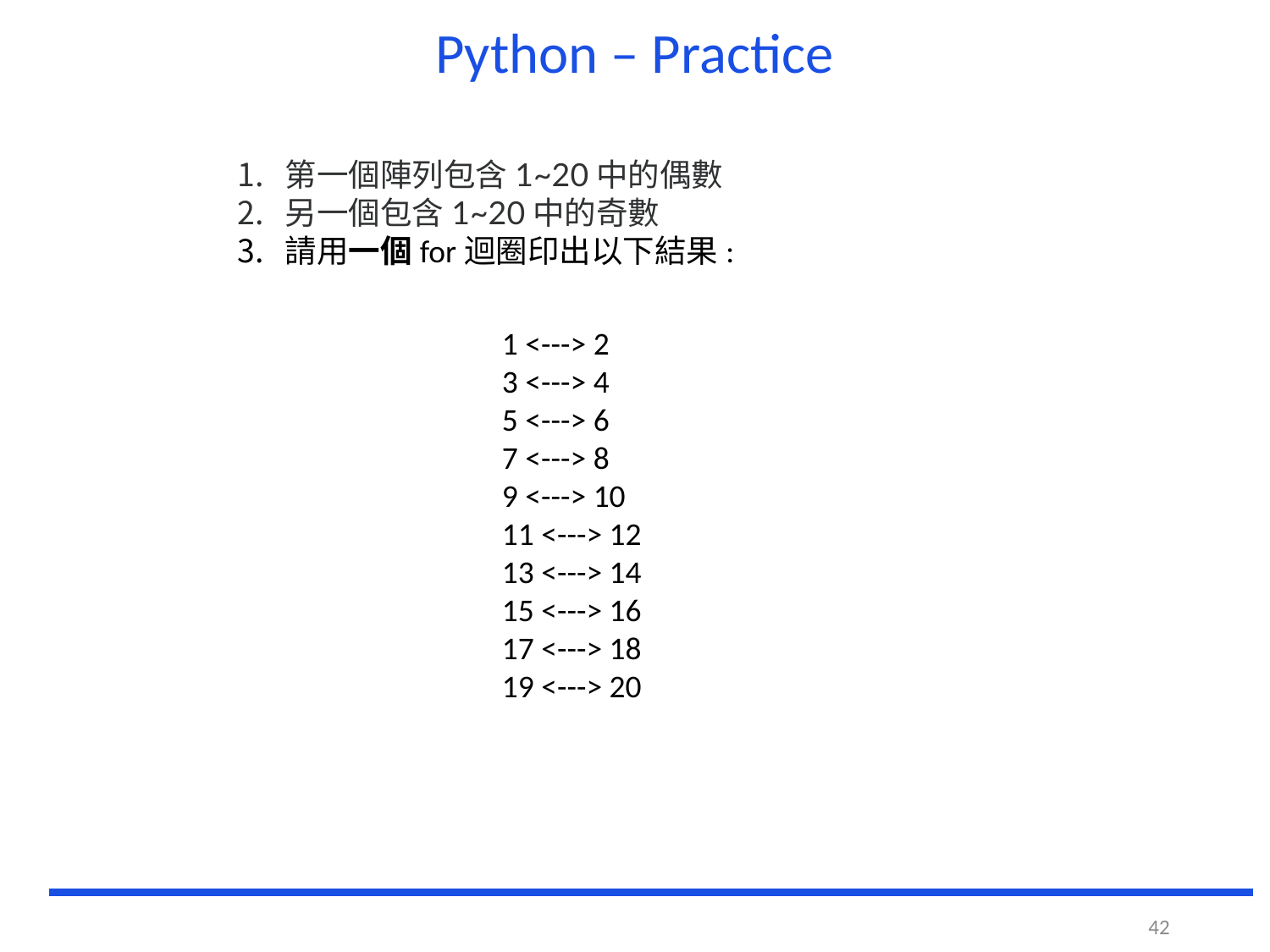

# Python – Practice
第一個陣列包含1~20中的偶數
另一個包含1~20中的奇數
請用一個for迴圈印出以下結果:
﻿1 <---> 2
3 <---> 4
5 <---> 6
7 <---> 8
9 <---> 10
11 <---> 12
13 <---> 14
15 <---> 16
17 <---> 18
19 <---> 20
42